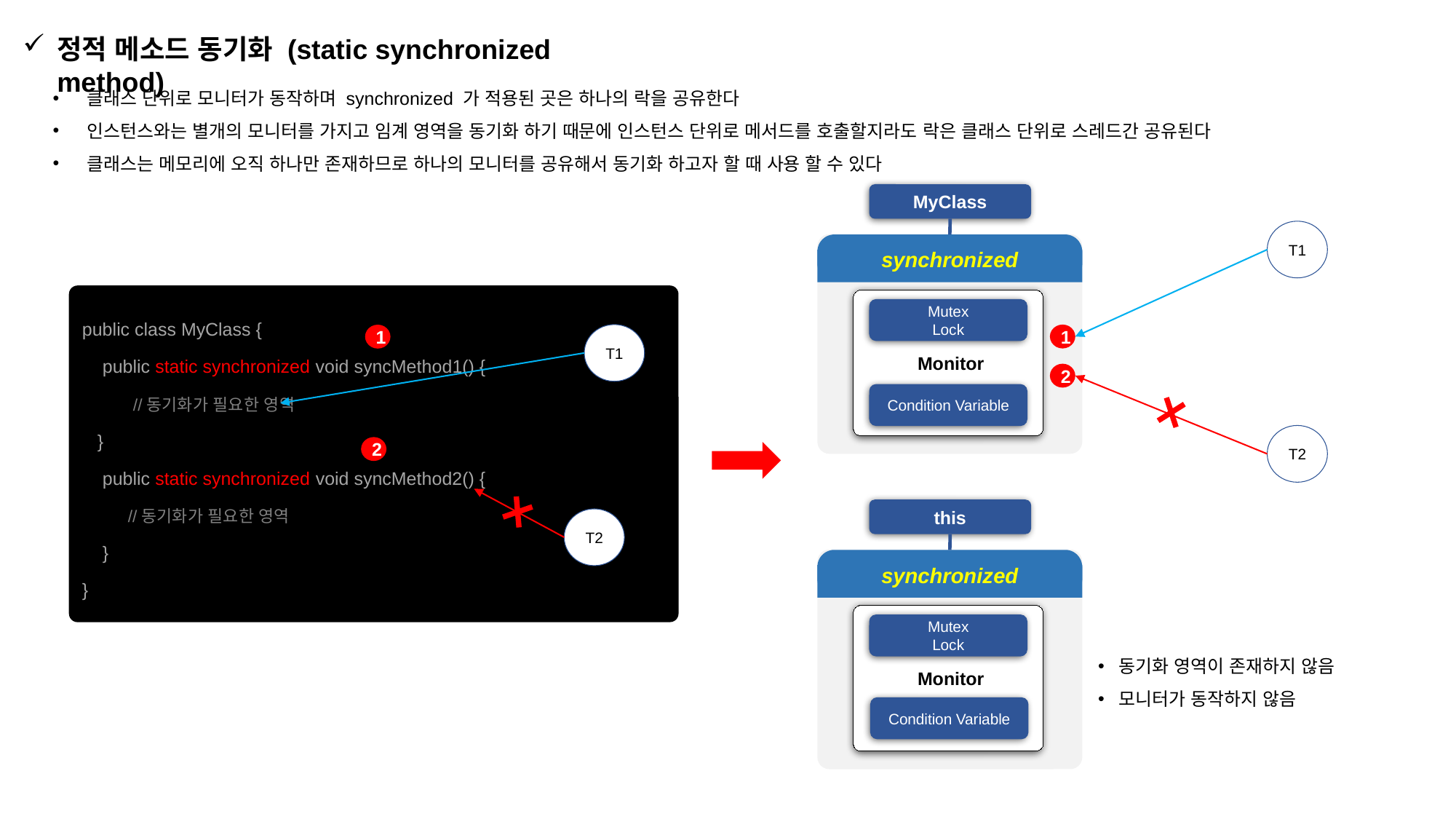

정적 메소드 동기화 (static synchronized method)
클래스 단위로 모니터가 동작하며 synchronized 가 적용된 곳은 하나의 락을 공유한다
인스턴스와는 별개의 모니터를 가지고 임계 영역을 동기화 하기 때문에 인스턴스 단위로 메서드를 호출할지라도 락은 클래스 단위로 스레드간 공유된다
클래스는 메모리에 오직 하나만 존재하므로 하나의 모니터를 공유해서 동기화 하고자 할 때 사용 할 수 있다
MyClass
T1

synchronized

public class MyClass {
    public static synchronized void syncMethod1() {
          //동기화가 필요한 영역
   }
    public static synchronized void syncMethod2() {
         //동기화가 필요한 영역
    }
}
1
2
 Monitor
Mutex
Lock
T1
1
2
Condition Variable

T2

this
T2

synchronized

 Monitor
Mutex
Lock
동기화 영역이 존재하지 않음
모니터가 동작하지 않음
Condition Variable